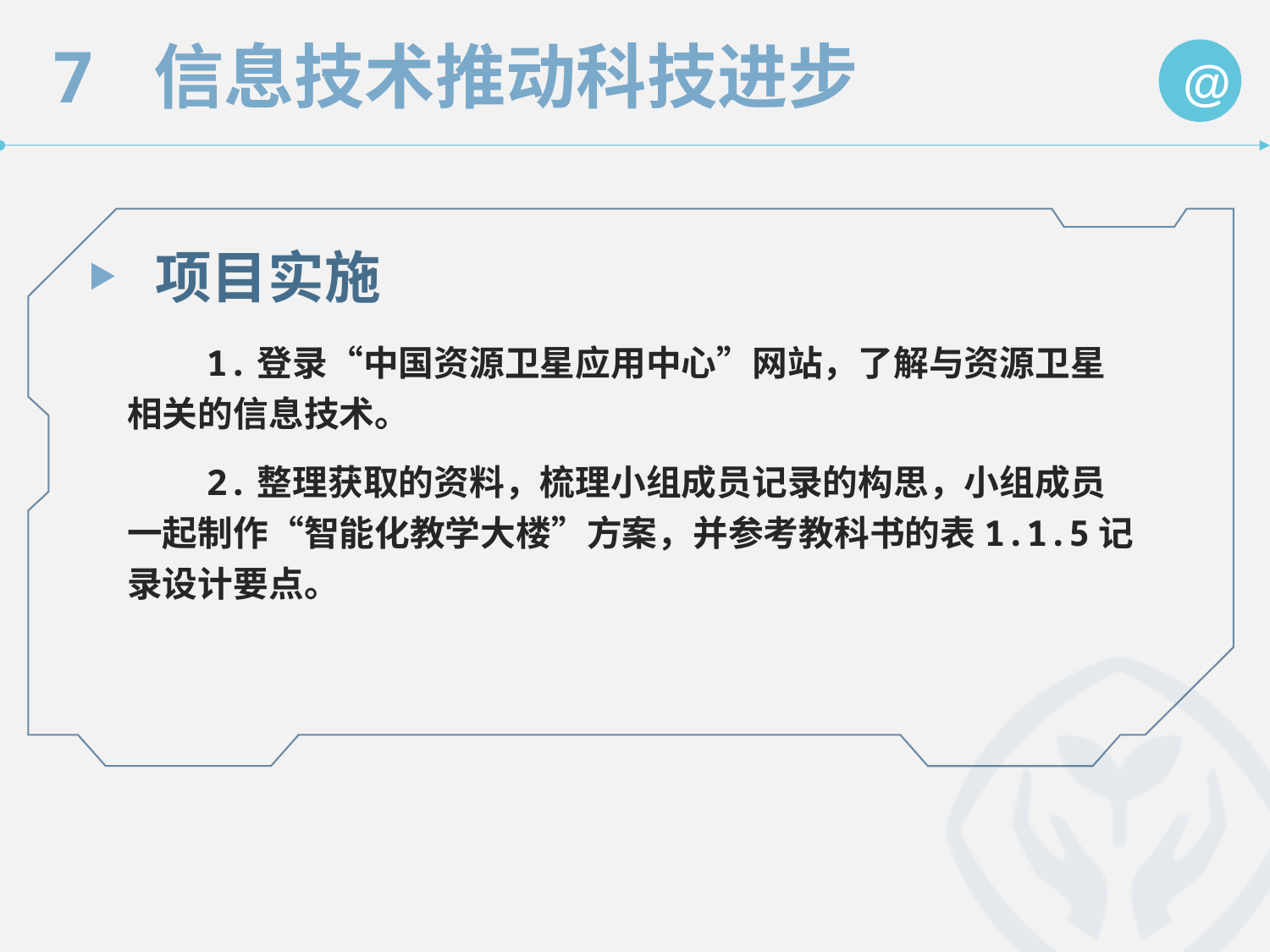

项目实施

　　1.登录“中国资源卫星应用中心”网站，了解与资源卫星相关的信息技术。
　　2.整理获取的资料，梳理小组成员记录的构思，小组成员一起制作“智能化教学大楼”方案，并参考教科书的表1.1.5记录设计要点。